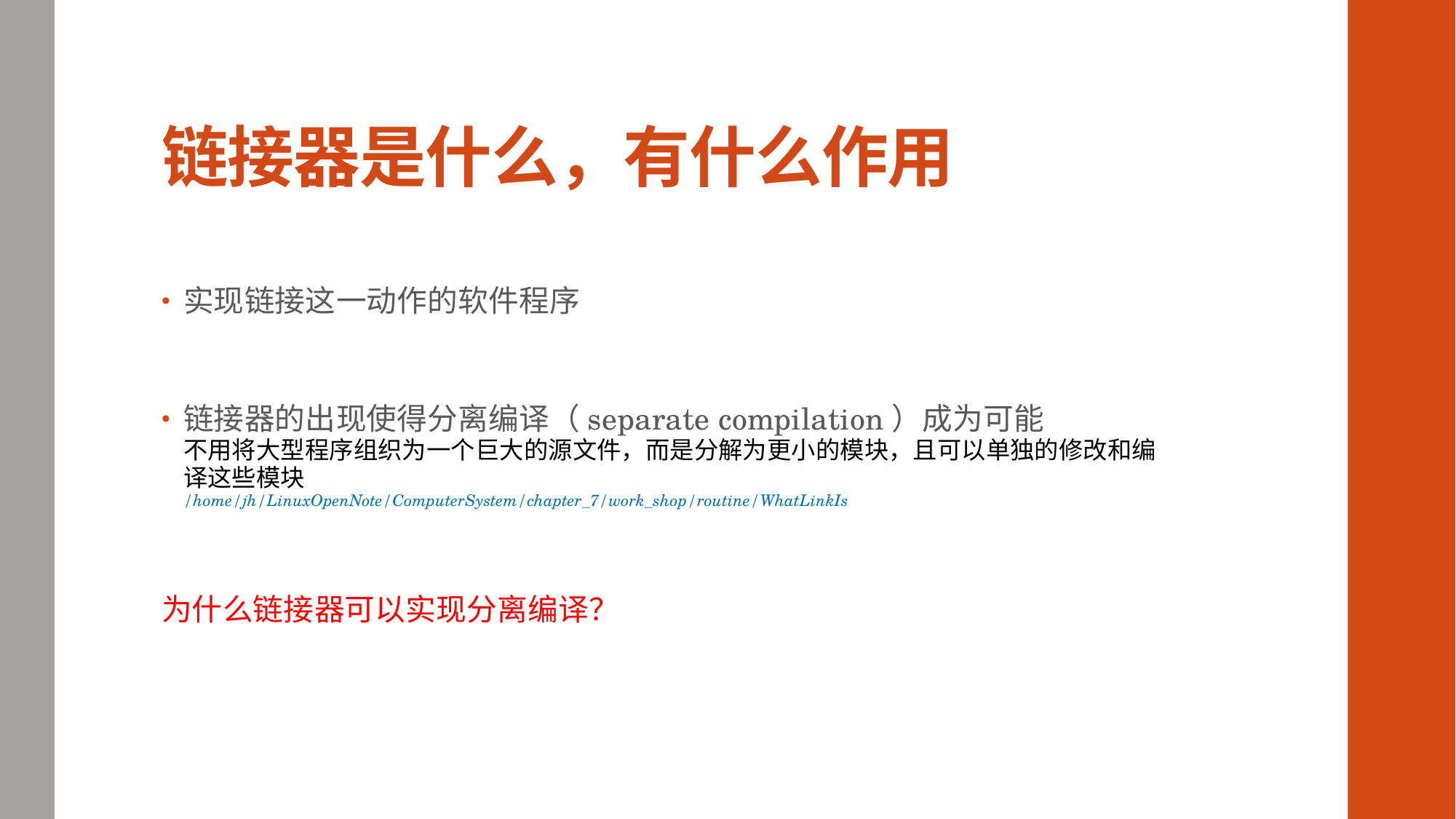

# 链接器是什么，有什么作用

实现链接这一动作的软件程序

链接器的出现使得分离编译（separate compilation）成为可能
不用将大型程序组织为一个巨大的源文件，而是分解为更小的模块，且可以单独的修改和编译这些模块
/home/jh/LinuxOpenNote/ComputerSystem/chapter_7/work_shop/routine/WhatLinkIs

为什么链接器可以实现分离编译？